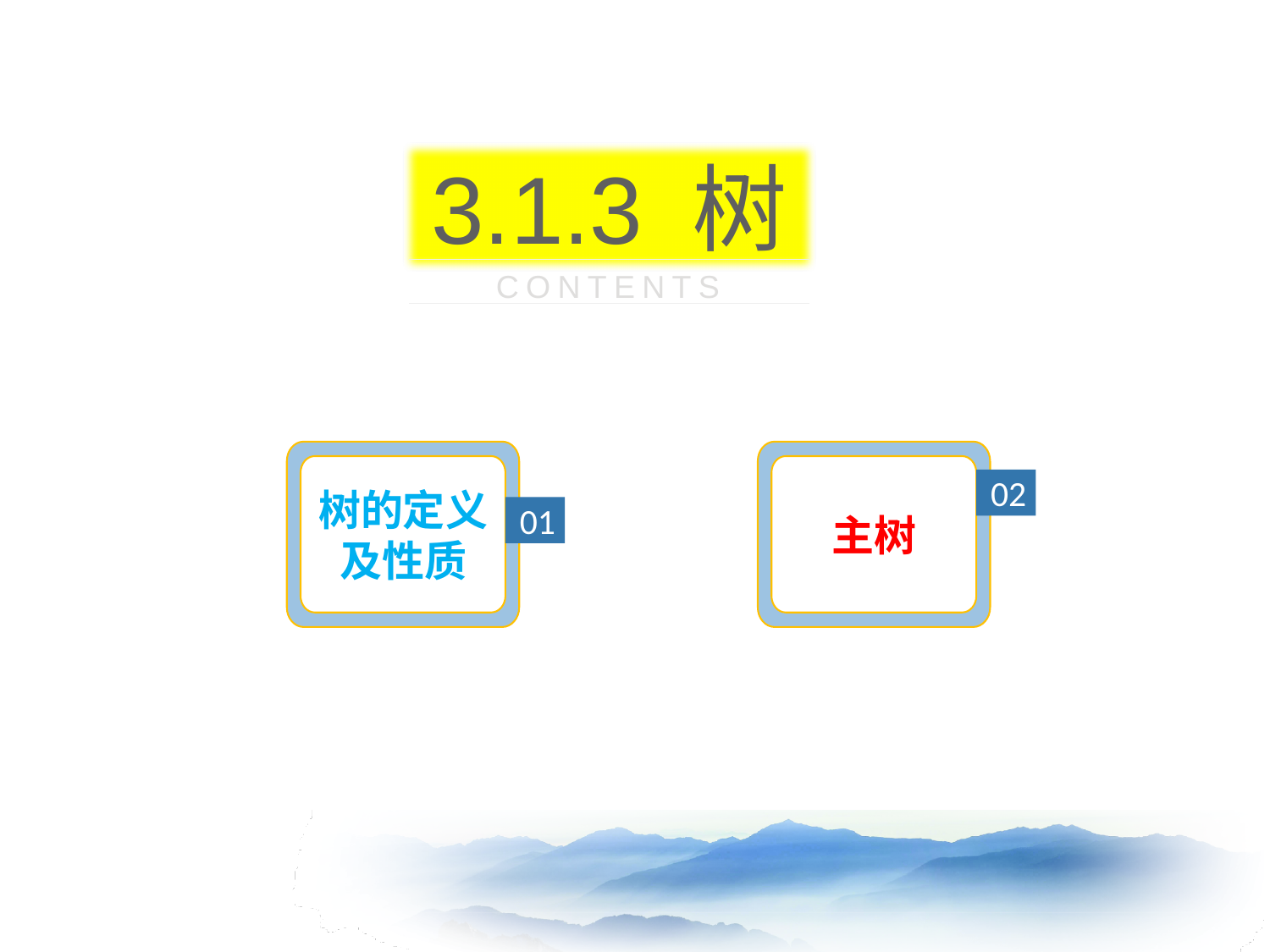

3.1.3 树
CONTENTS
树的定义及性质
主树
02
01